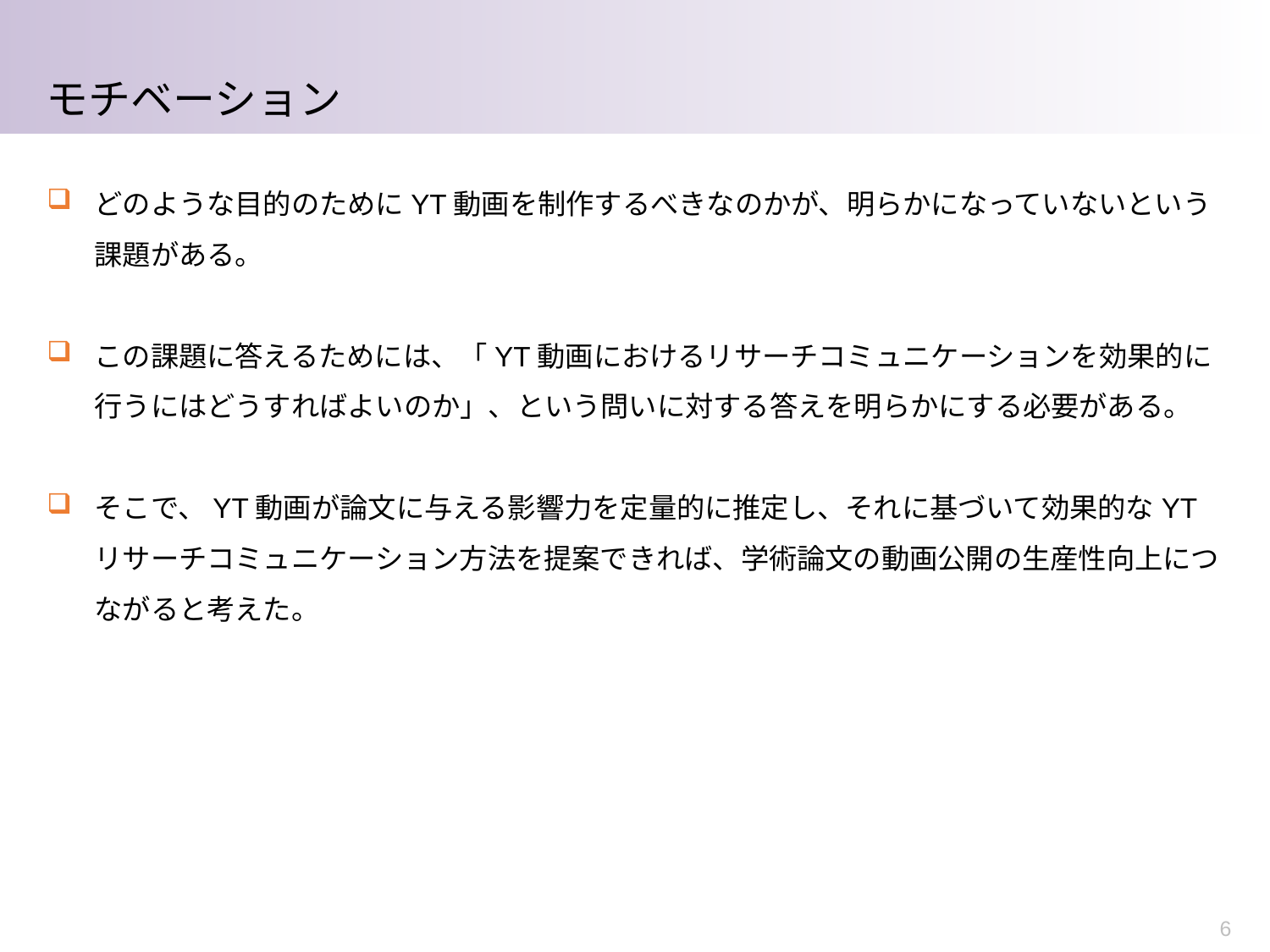

モチベーション
どのような目的のためにYT動画を制作するべきなのかが、明らかになっていないという課題がある。

この課題に答えるためには、「YT動画におけるリサーチコミュニケーションを効果的に行うにはどうすればよいのか」、という問いに対する答えを明らかにする必要がある。

そこで、YT動画が論文に与える影響力を定量的に推定し、それに基づいて効果的なYTリサーチコミュニケーション方法を提案できれば、学術論文の動画公開の生産性向上につながると考えた。

6